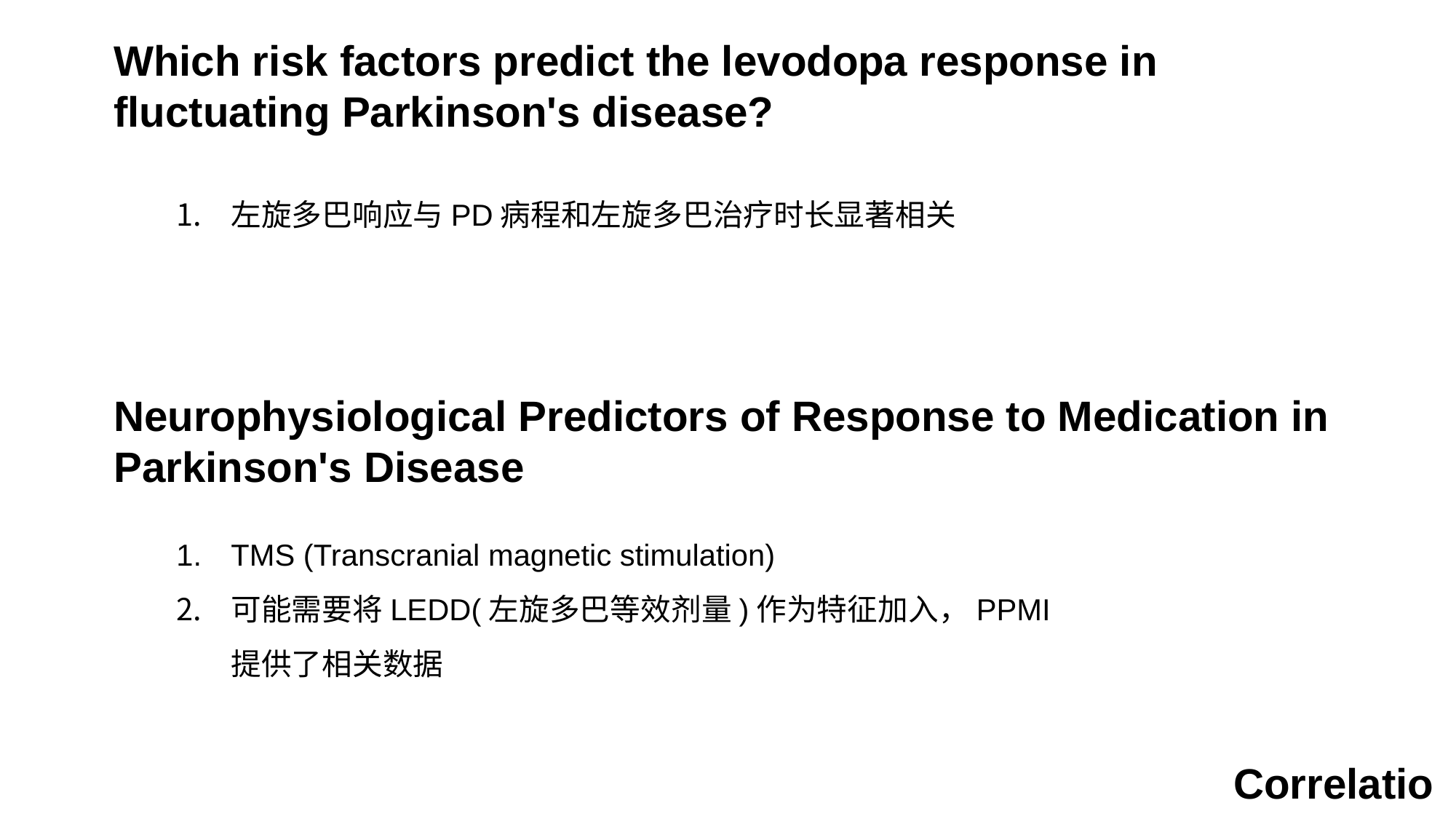

Which risk factors predict the levodopa response in fluctuating Parkinson's disease?
左旋多巴响应与PD病程和左旋多巴治疗时长显著相关
Neurophysiological Predictors of Response to Medication in Parkinson's Disease
TMS (Transcranial magnetic stimulation)
可能需要将LEDD(左旋多巴等效剂量)作为特征加入，PPMI提供了相关数据
Correlation